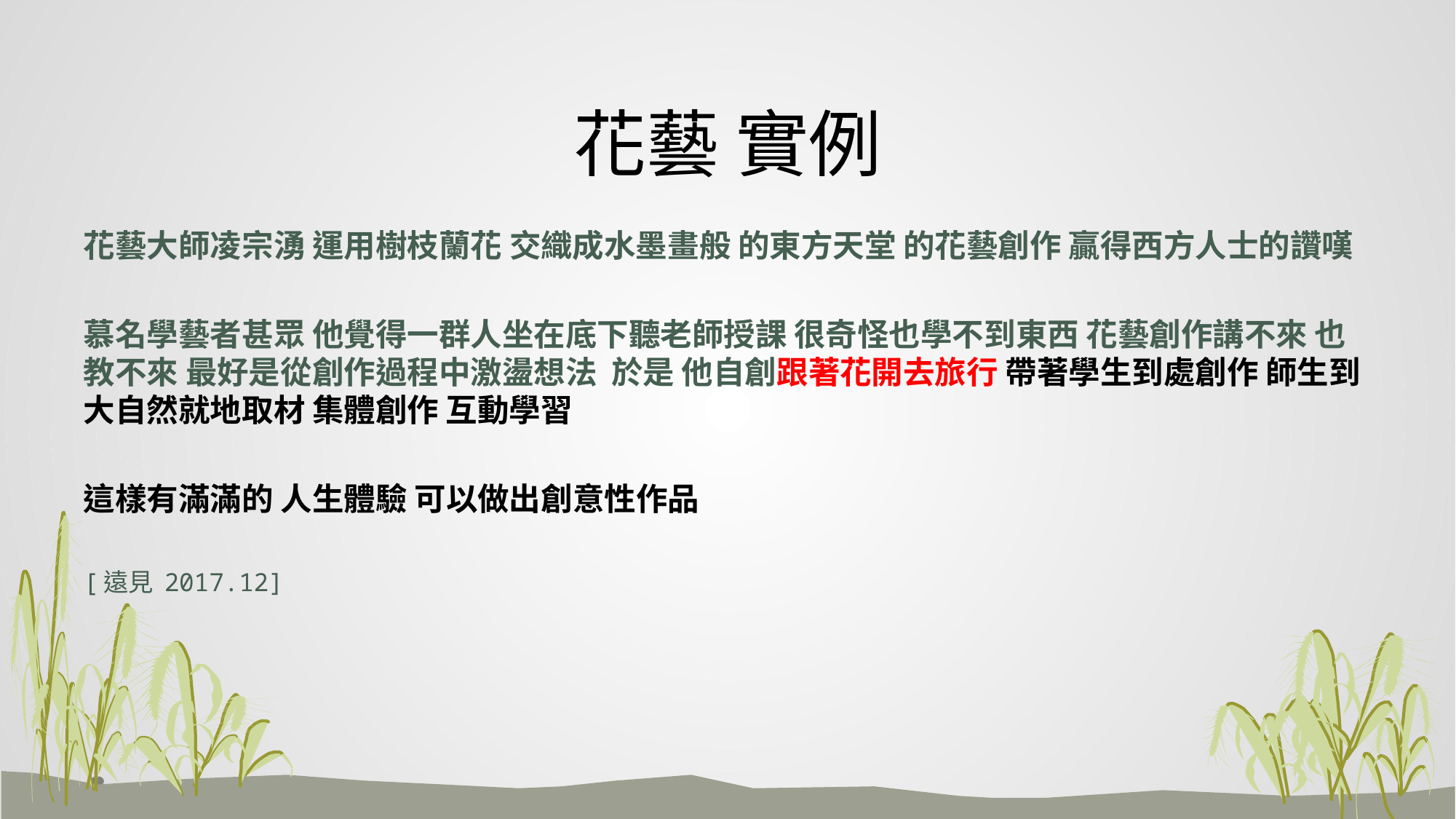

# 花藝 實例
花藝大師凌宗湧 運用樹枝蘭花 交織成水墨畫般 的東方天堂 的花藝創作 贏得西方人士的讚嘆

慕名學藝者甚眾 他覺得一群人坐在底下聽老師授課 很奇怪也學不到東西 花藝創作講不來 也教不來 最好是從創作過程中激盪想法  於是 他自創跟著花開去旅行 帶著學生到處創作 師生到大自然就地取材 集體創作 互動學習

這樣有滿滿的 人生體驗 可以做出創意性作品

[遠見 2017.12]